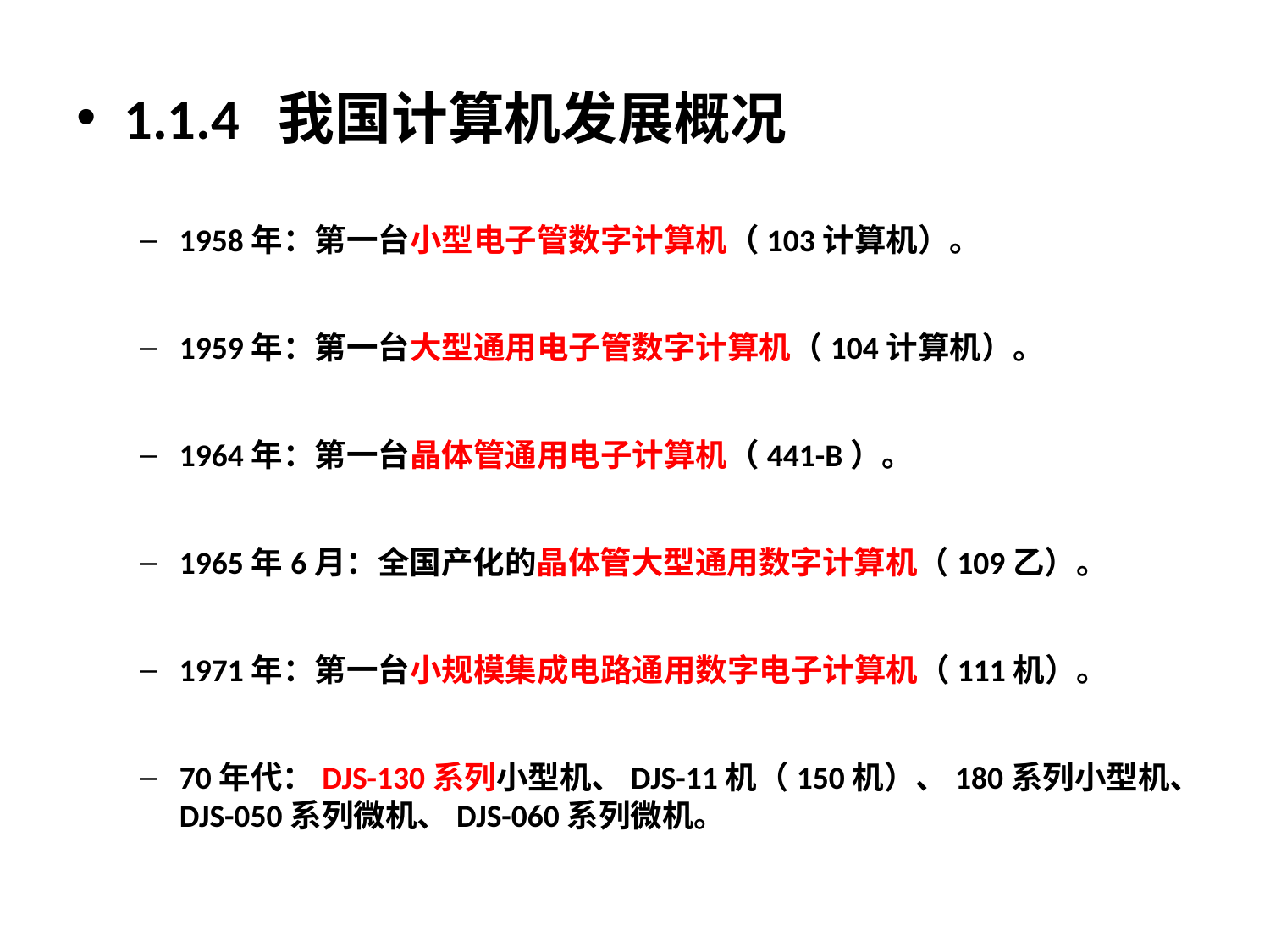

1.1.4  我国计算机发展概况

1958年：第一台小型电子管数字计算机（103计算机）。

1959年：第一台大型通用电子管数字计算机（104计算机）。

1964年：第一台晶体管通用电子计算机（441-B）。

1965年6月：全国产化的晶体管大型通用数字计算机（109乙）。

1971年：第一台小规模集成电路通用数字电子计算机（111机）。

70年代：DJS-130系列小型机、DJS-11机（150机）、180系列小型机、DJS-050系列微机、DJS-060系列微机。